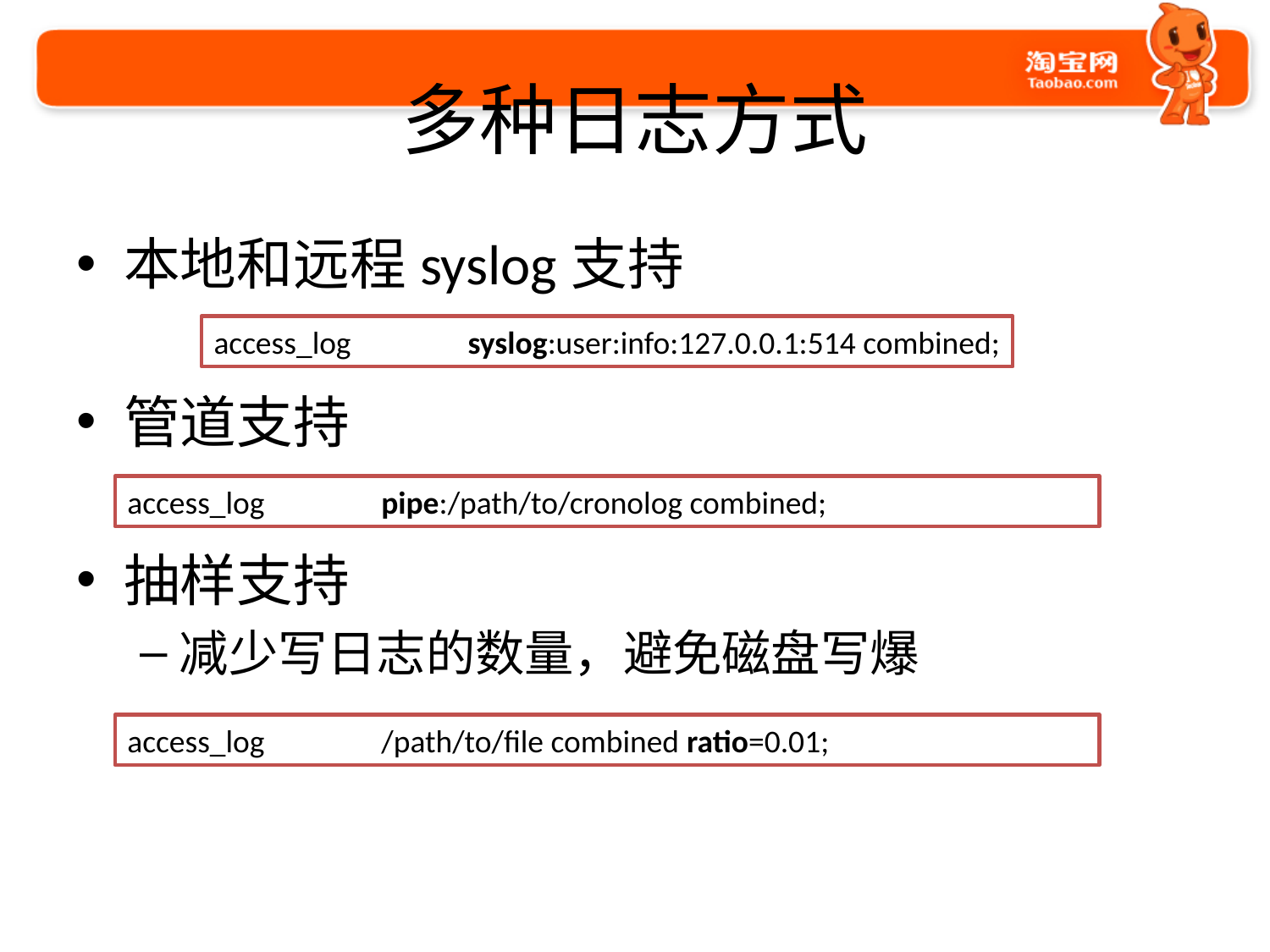

# 多种日志方式
本地和远程syslog支持

管道支持

抽样支持
减少写日志的数量，避免磁盘写爆
access_log 	syslog:user:info:127.0.0.1:514 combined;
access_log 	pipe:/path/to/cronolog combined;
access_log 	/path/to/file combined ratio=0.01;